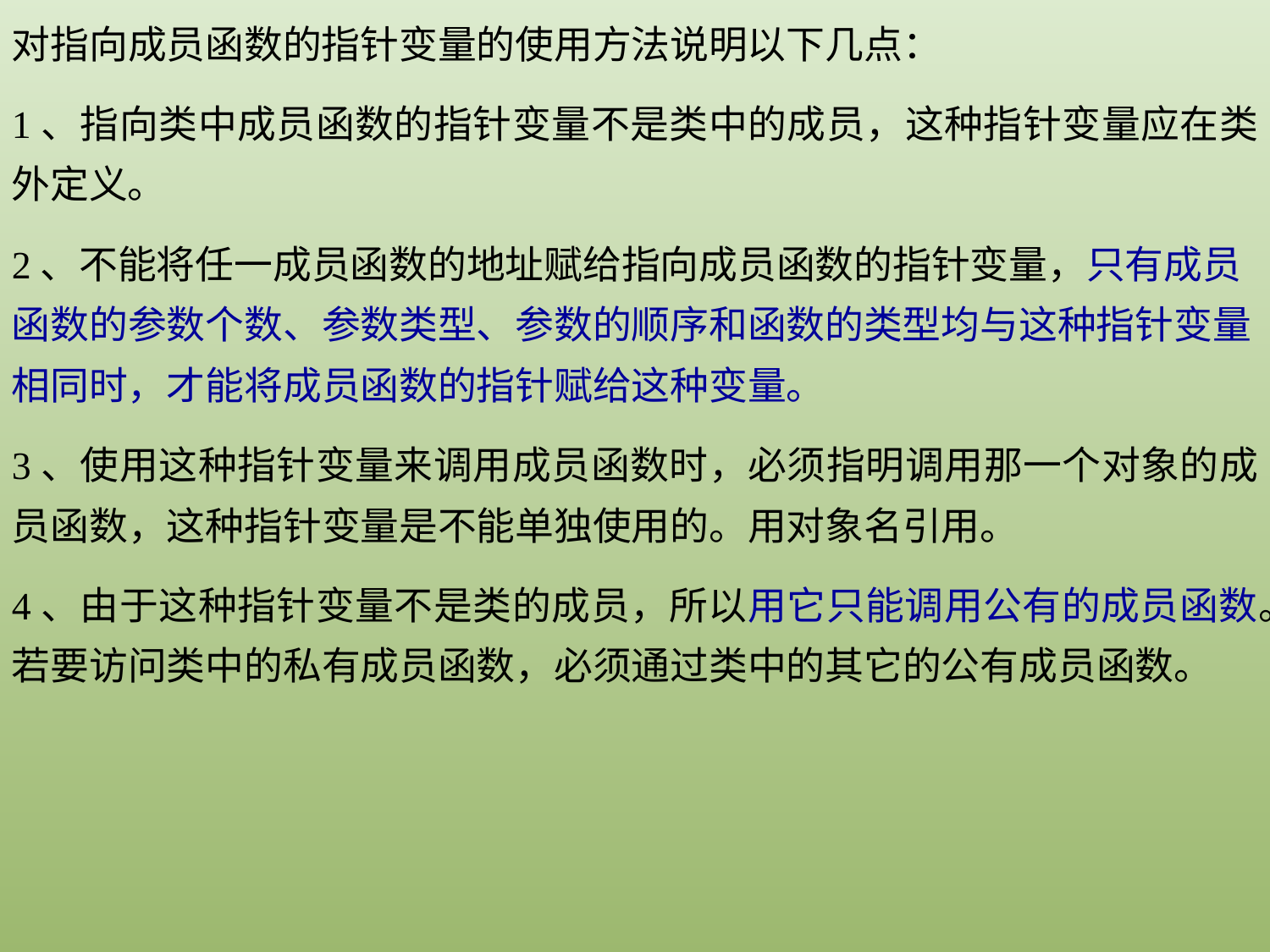

对指向成员函数的指针变量的使用方法说明以下几点：
1、指向类中成员函数的指针变量不是类中的成员，这种指针变量应在类外定义。
2、不能将任一成员函数的地址赋给指向成员函数的指针变量，只有成员函数的参数个数、参数类型、参数的顺序和函数的类型均与这种指针变量相同时，才能将成员函数的指针赋给这种变量。
3、使用这种指针变量来调用成员函数时，必须指明调用那一个对象的成员函数，这种指针变量是不能单独使用的。用对象名引用。
4、由于这种指针变量不是类的成员，所以用它只能调用公有的成员函数。若要访问类中的私有成员函数，必须通过类中的其它的公有成员函数。
834